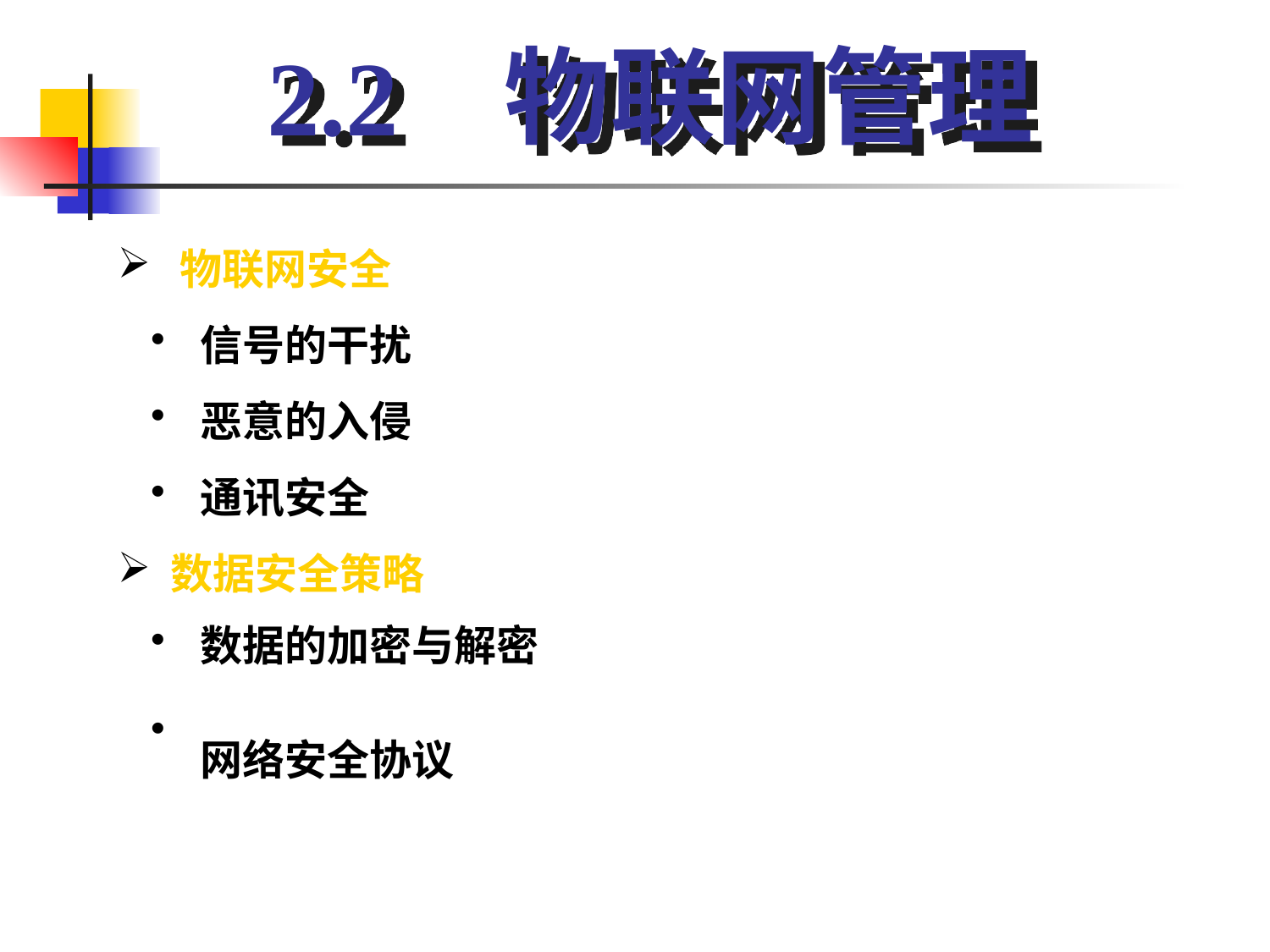

2.2   物联网管理
  物联网安全
 信号的干扰
 恶意的入侵
 通讯安全

 数据安全策略

 数据的加密与解密
 网络安全协议